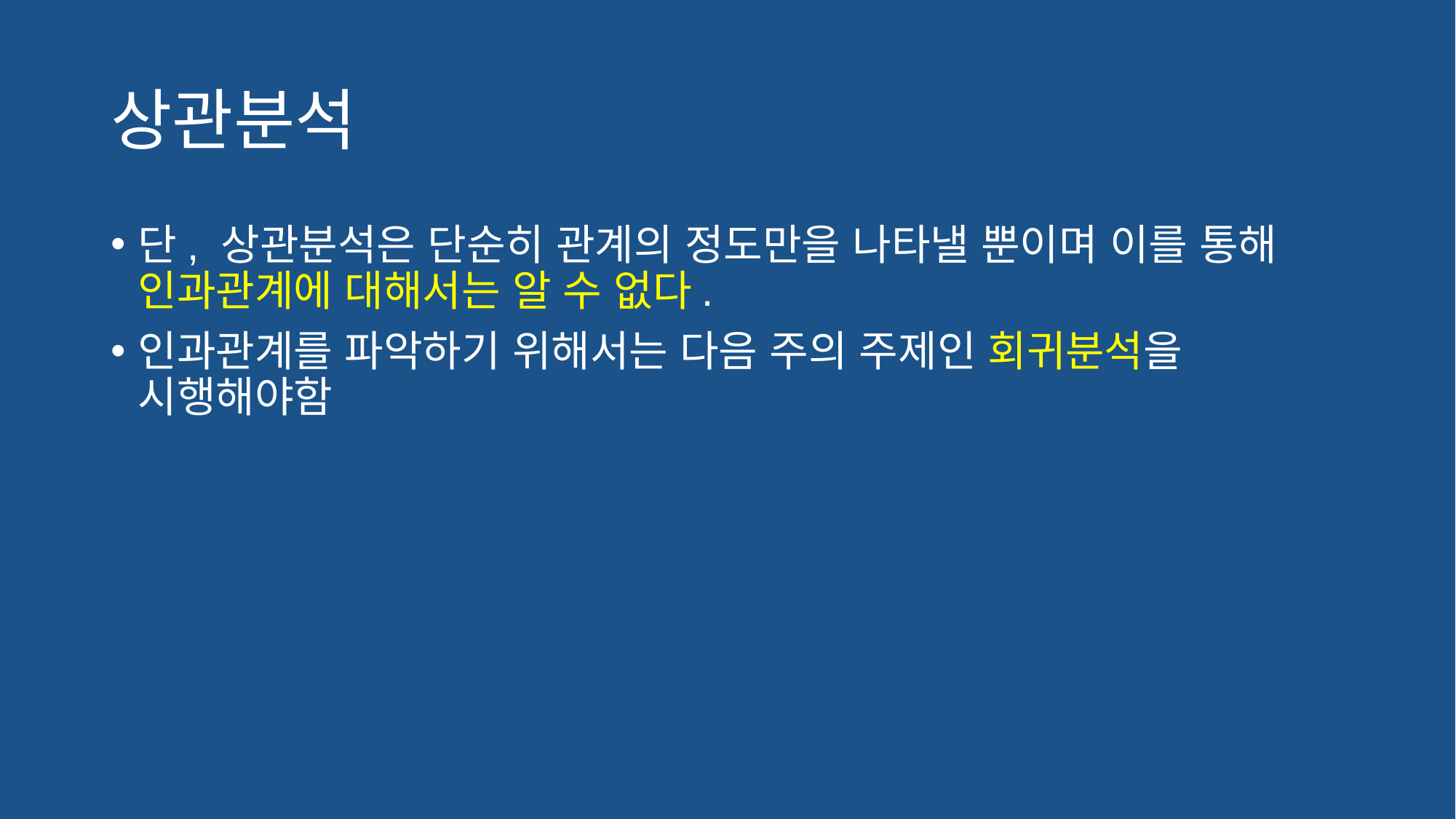

# 상관분석
단, 상관분석은 단순히 관계의 정도만을 나타낼 뿐이며 이를 통해 인과관계에 대해서는 알 수 없다.
인과관계를 파악하기 위해서는 다음 주의 주제인 회귀분석을 시행해야함